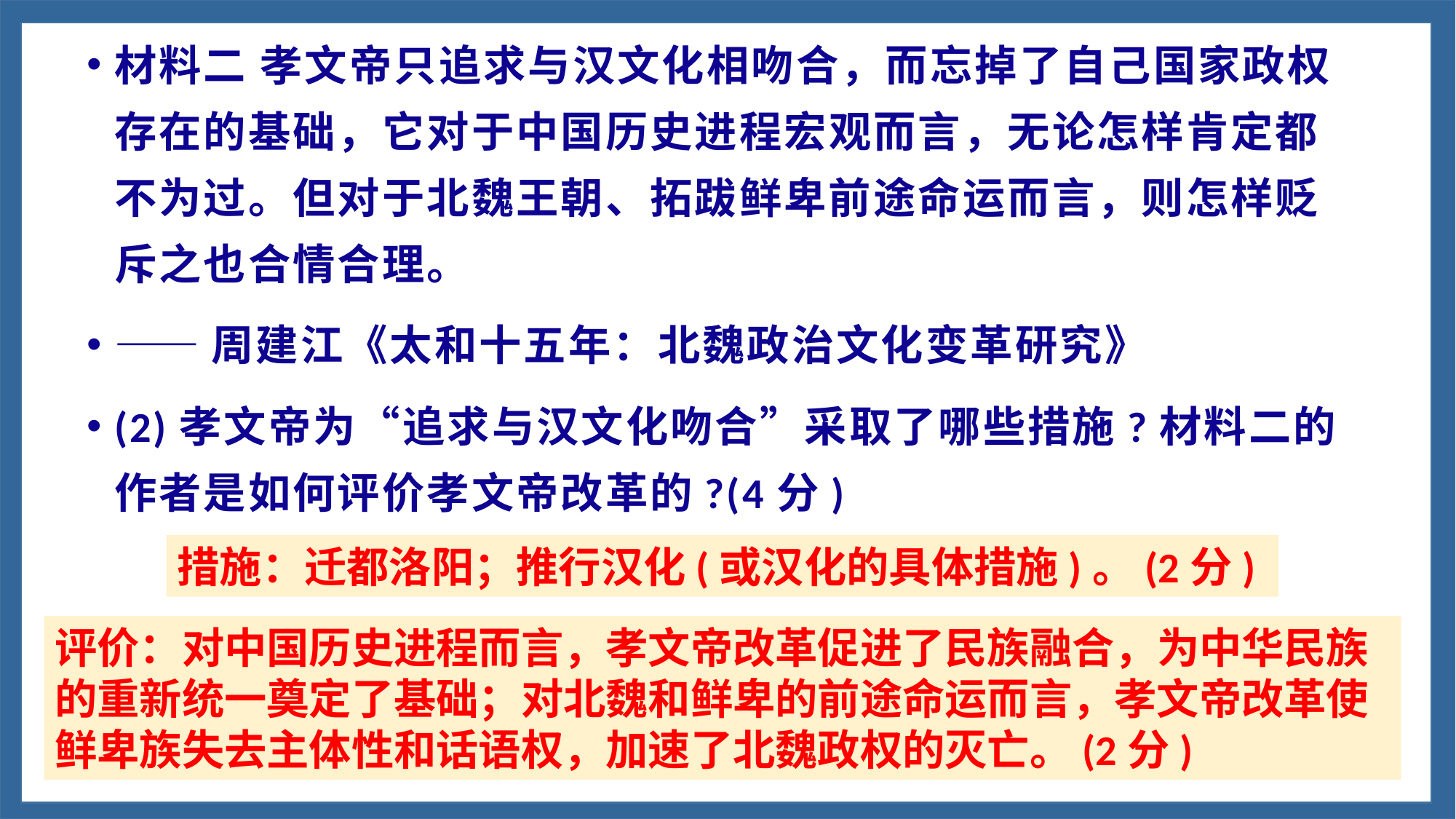

材料二 孝文帝只追求与汉文化相吻合，而忘掉了自己国家政权存在的基础，它对于中国历史进程宏观而言，无论怎样肯定都不为过。但对于北魏王朝、拓跋鲜卑前途命运而言，则怎样贬斥之也合情合理。
——周建江《太和十五年：北魏政治文化变革研究》
(2)孝文帝为“追求与汉文化吻合”采取了哪些措施?材料二的作者是如何评价孝文帝改革的?(4分)
措施：迁都洛阳；推行汉化(或汉化的具体措施)。(2分)
评价：对中国历史进程而言，孝文帝改革促进了民族融合，为中华民族的重新统一奠定了基础；对北魏和鲜卑的前途命运而言，孝文帝改革使鲜卑族失去主体性和话语权，加速了北魏政权的灭亡。(2分)